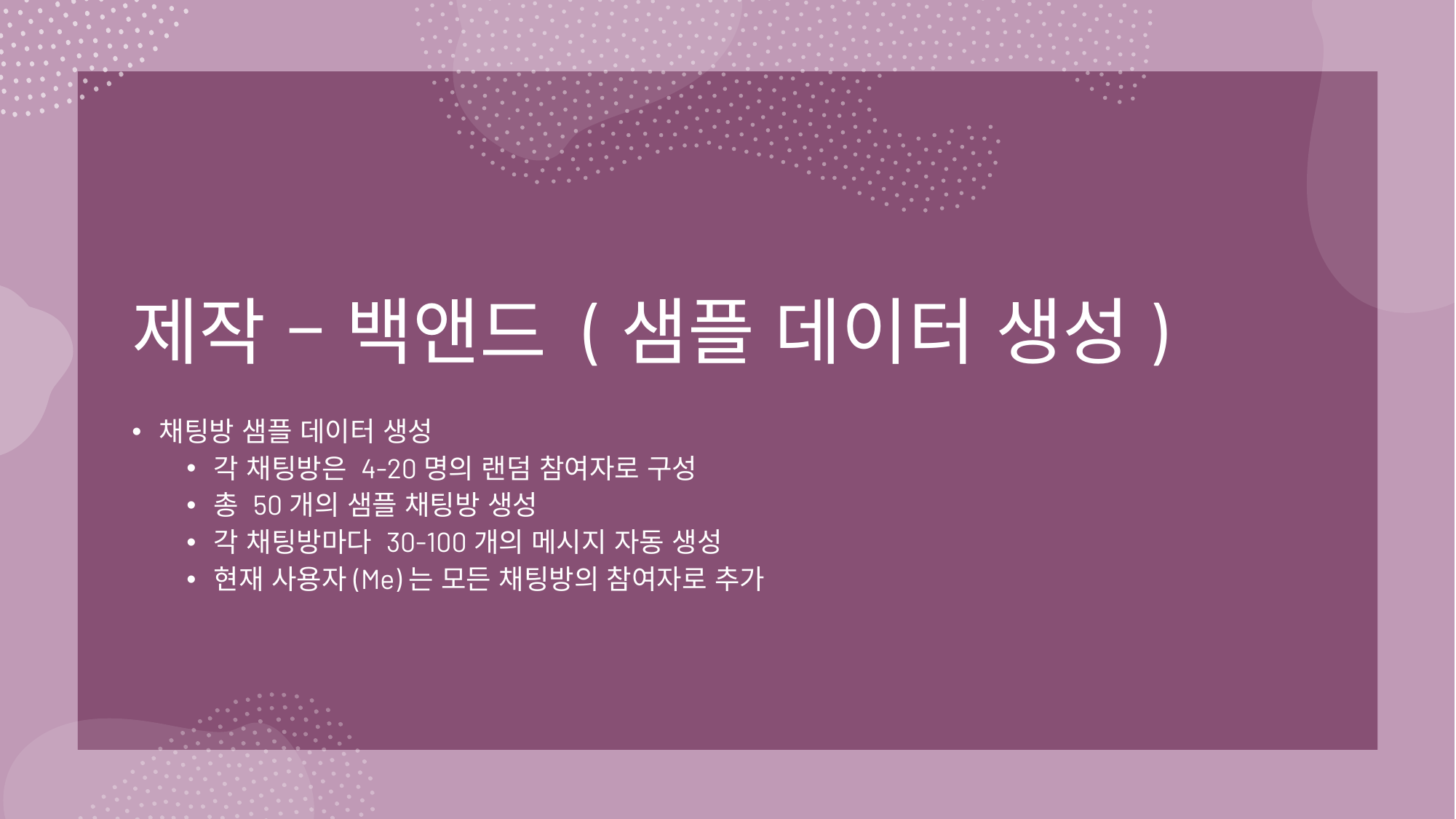

# 제작 – 백앤드 (샘플 데이터 생성)
채팅방 샘플 데이터 생성
각 채팅방은 4-20명의 랜덤 참여자로 구성
총 50개의 샘플 채팅방 생성
각 채팅방마다 30-100개의 메시지 자동 생성
현재 사용자(Me)는 모든 채팅방의 참여자로 추가